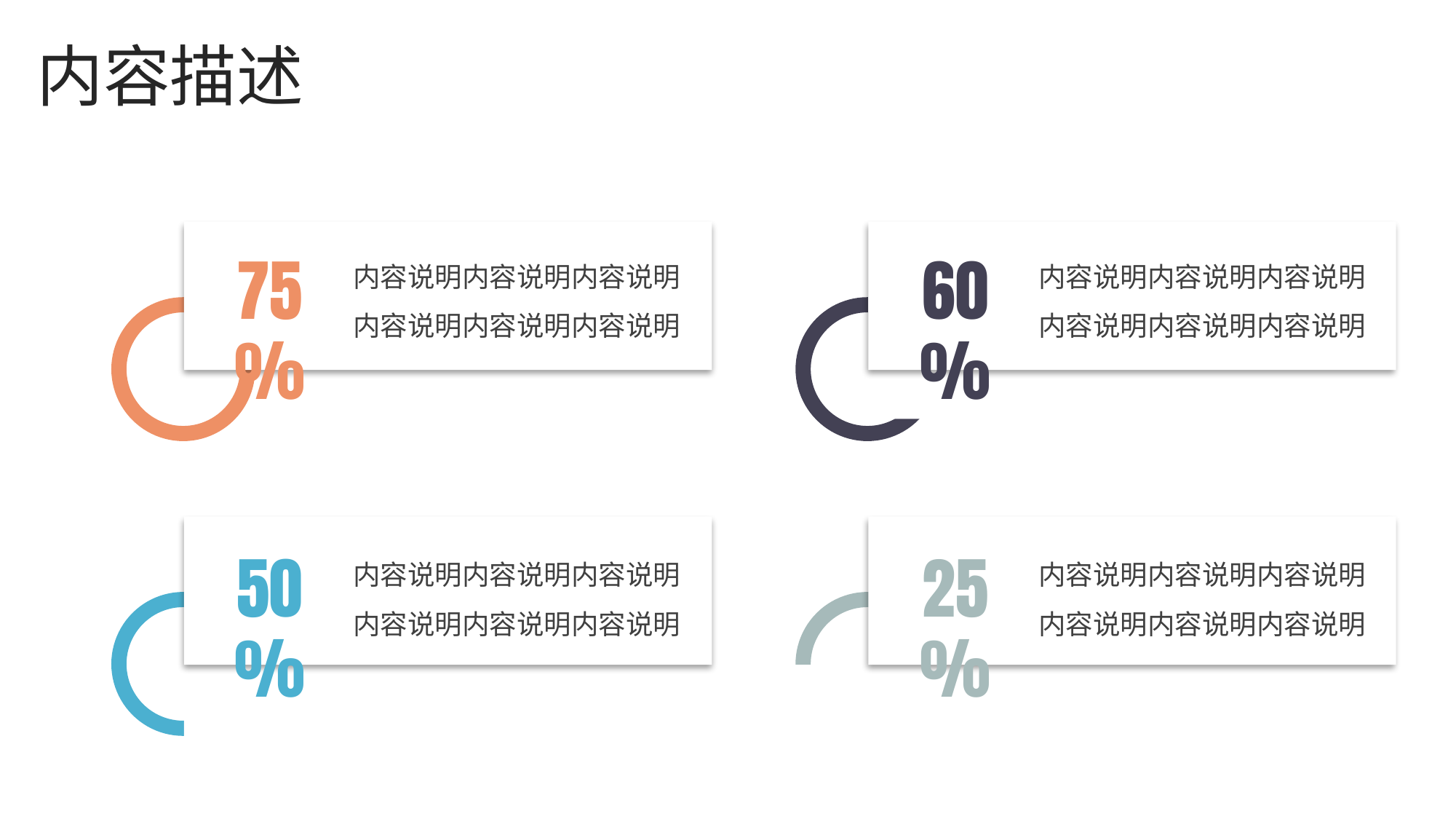

# 内容描述

内容说明内容说明内容说明
内容说明内容说明内容说明
内容说明内容说明内容说明
内容说明内容说明内容说明
75%
60%

内容说明内容说明内容说明
内容说明内容说明内容说明
内容说明内容说明内容说明
内容说明内容说明内容说明
50%
25%